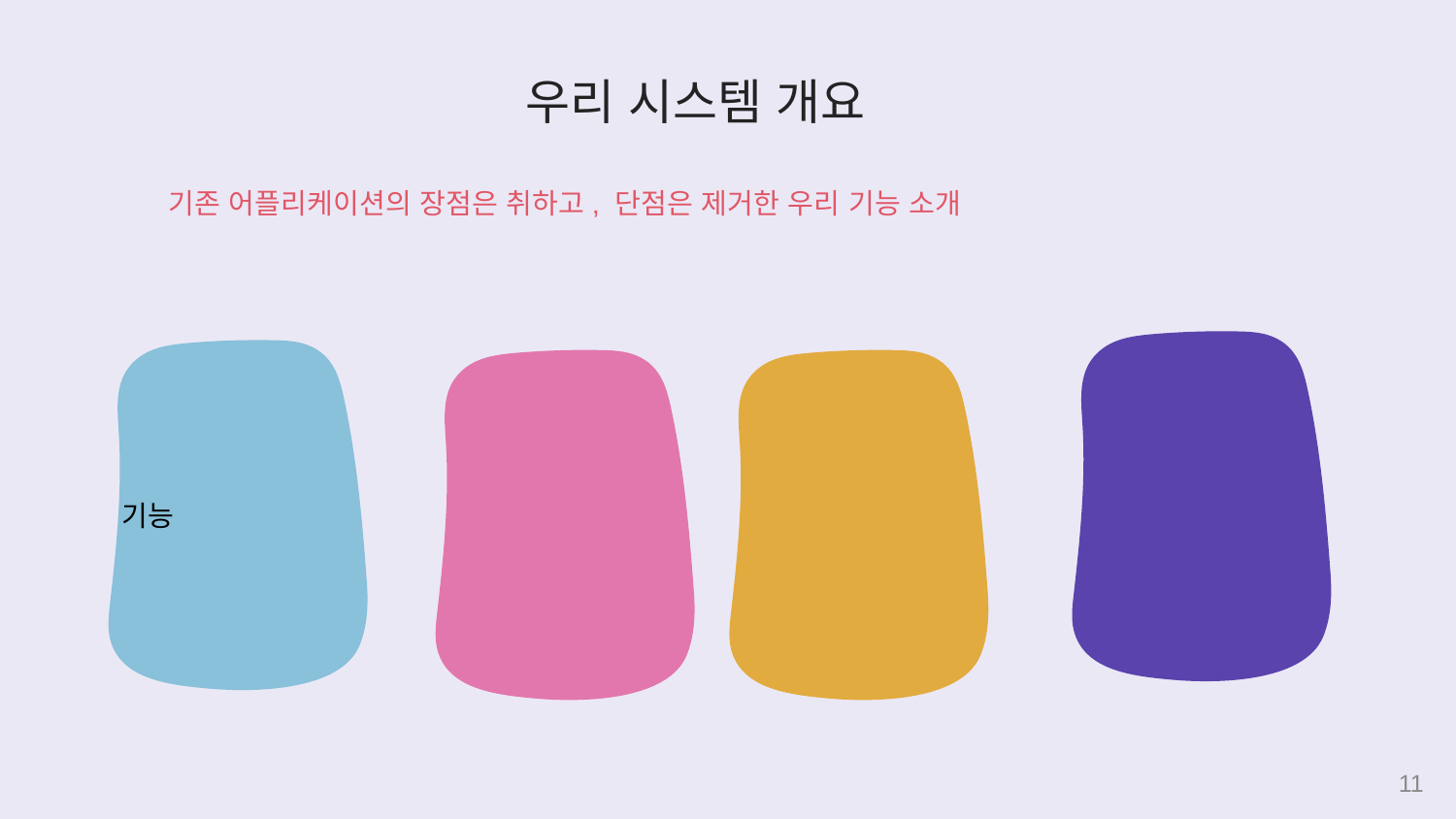

# 우리 시스템 개요
기존 어플리케이션의 장점은 취하고, 단점은 제거한 우리 기능 소개

기능

11